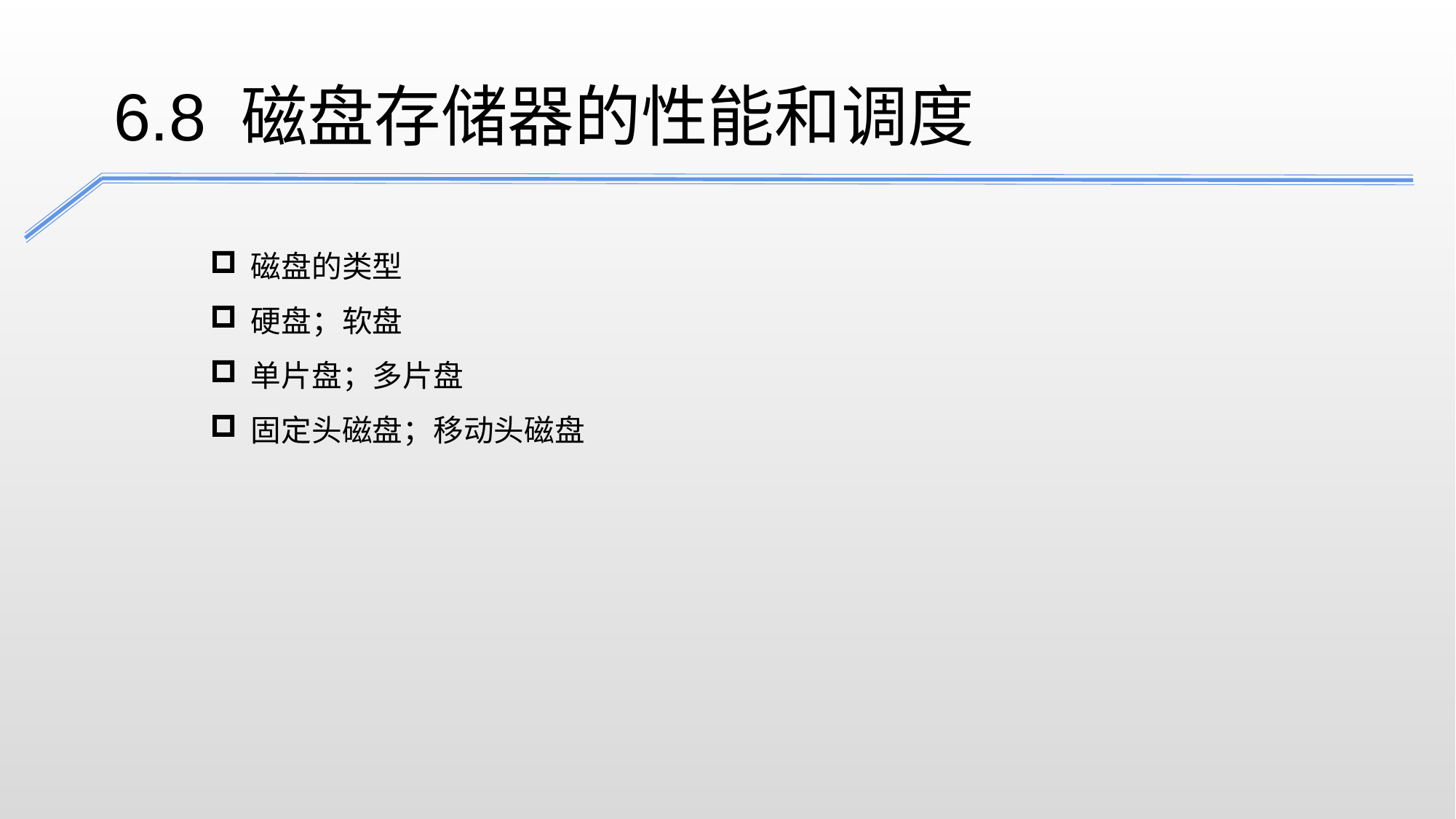

6.8 磁盘存储器的性能和调度
磁盘的类型
硬盘；软盘
单片盘；多片盘
固定头磁盘；移动头磁盘